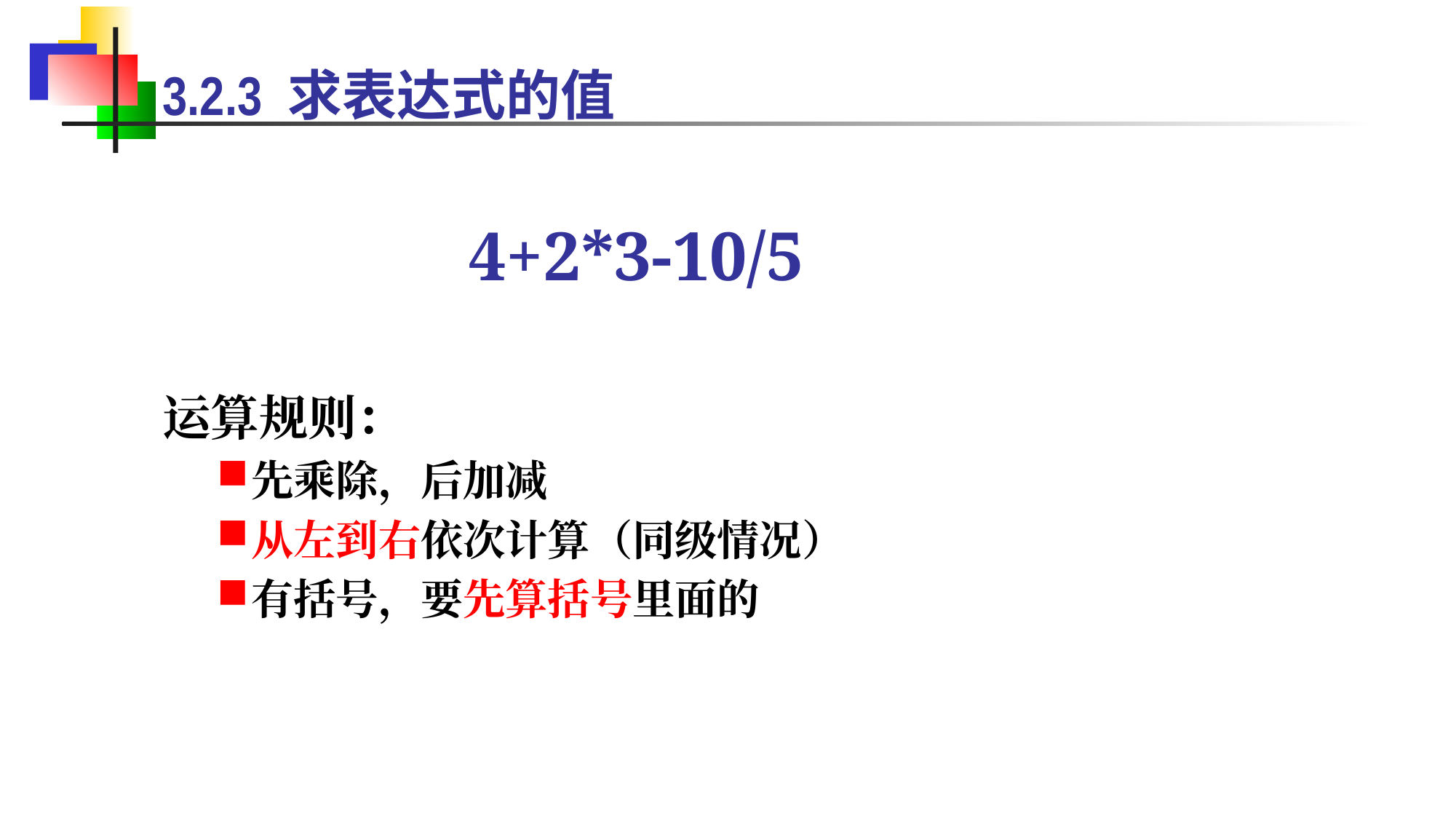

3.2.3 求表达式的值
4+2*3-10/5
运算规则：
先乘除，后加减
从左到右依次计算（同级情况）
有括号，要先算括号里面的